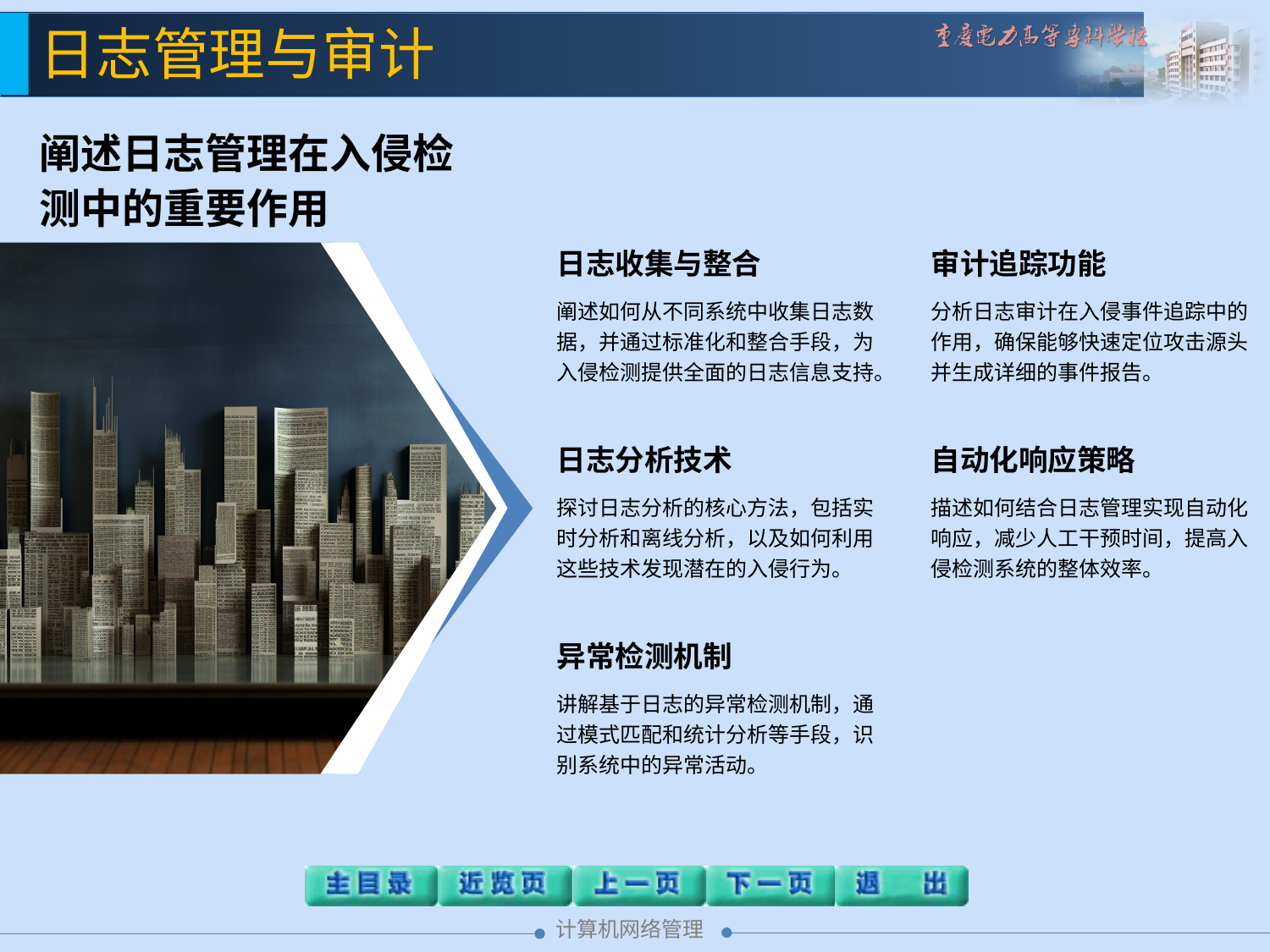

日志管理与审计
阐述日志管理在入侵检测中的重要作用
日志收集与整合
阐述如何从不同系统中收集日志数据，并通过标准化和整合手段，为入侵检测提供全面的日志信息支持。
审计追踪功能
分析日志审计在入侵事件追踪中的作用，确保能够快速定位攻击源头并生成详细的事件报告。
日志分析技术
探讨日志分析的核心方法，包括实时分析和离线分析，以及如何利用这些技术发现潜在的入侵行为。
自动化响应策略
描述如何结合日志管理实现自动化响应，减少人工干预时间，提高入侵检测系统的整体效率。
异常检测机制
讲解基于日志的异常检测机制，通过模式匹配和统计分析等手段，识别系统中的异常活动。